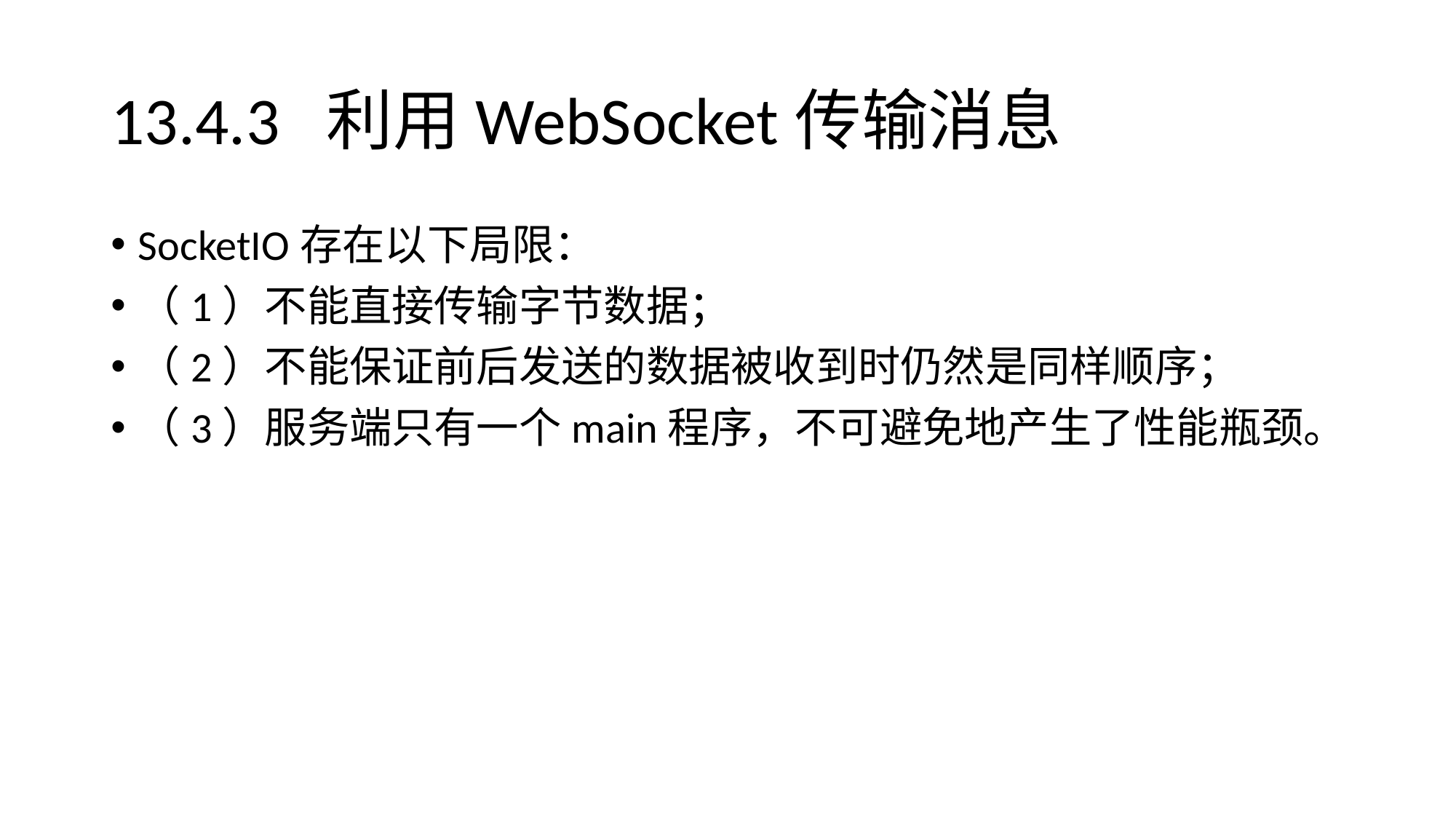

# 13.4.3  利用WebSocket传输消息
SocketIO存在以下局限：
（1）不能直接传输字节数据；
（2）不能保证前后发送的数据被收到时仍然是同样顺序；
（3）服务端只有一个main程序，不可避免地产生了性能瓶颈。